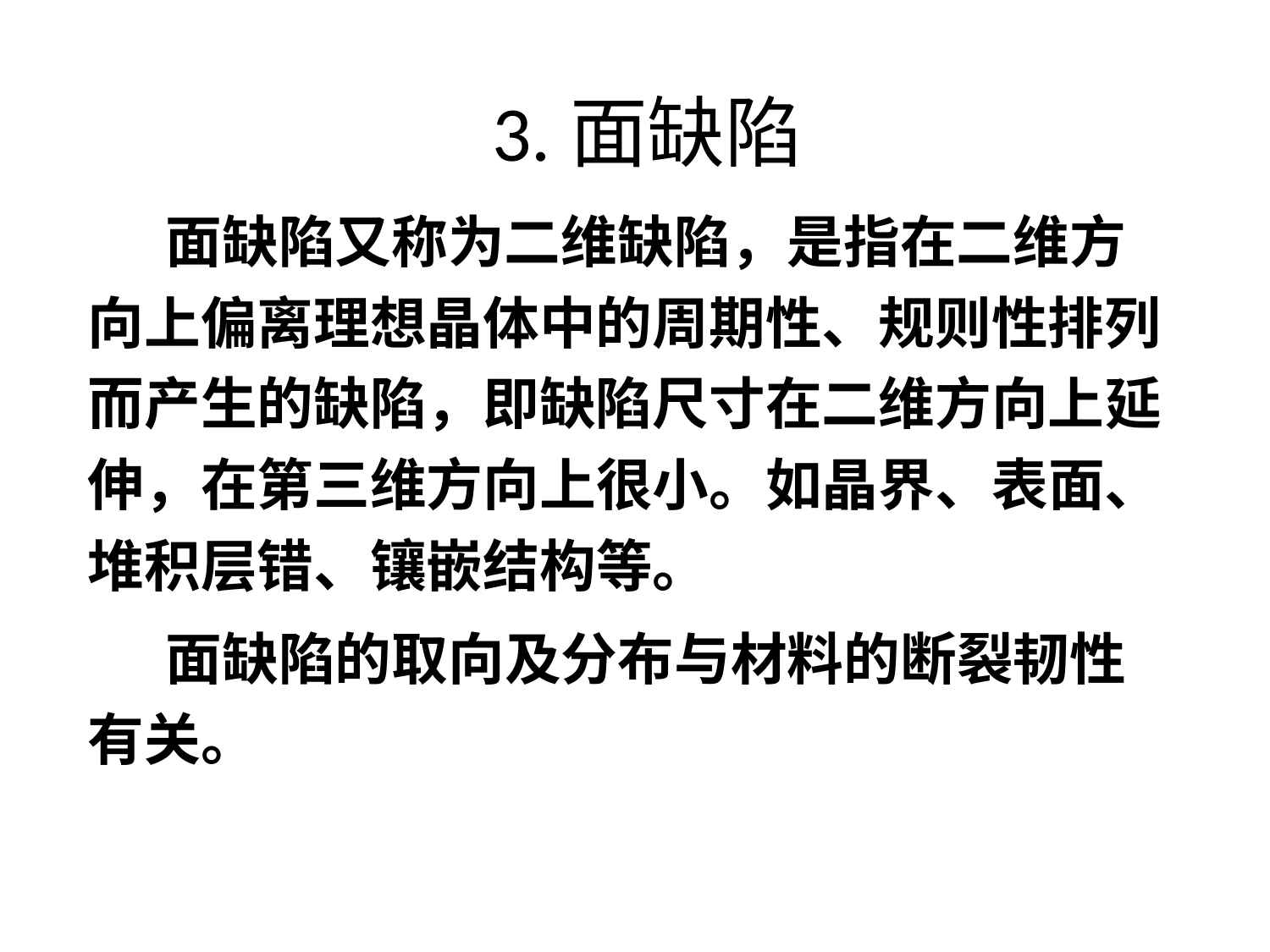

# 3.面缺陷
     面缺陷又称为二维缺陷，是指在二维方向上偏离理想晶体中的周期性、规则性排列而产生的缺陷，即缺陷尺寸在二维方向上延伸，在第三维方向上很小。如晶界、表面、堆积层错、镶嵌结构等。
     面缺陷的取向及分布与材料的断裂韧性有关。